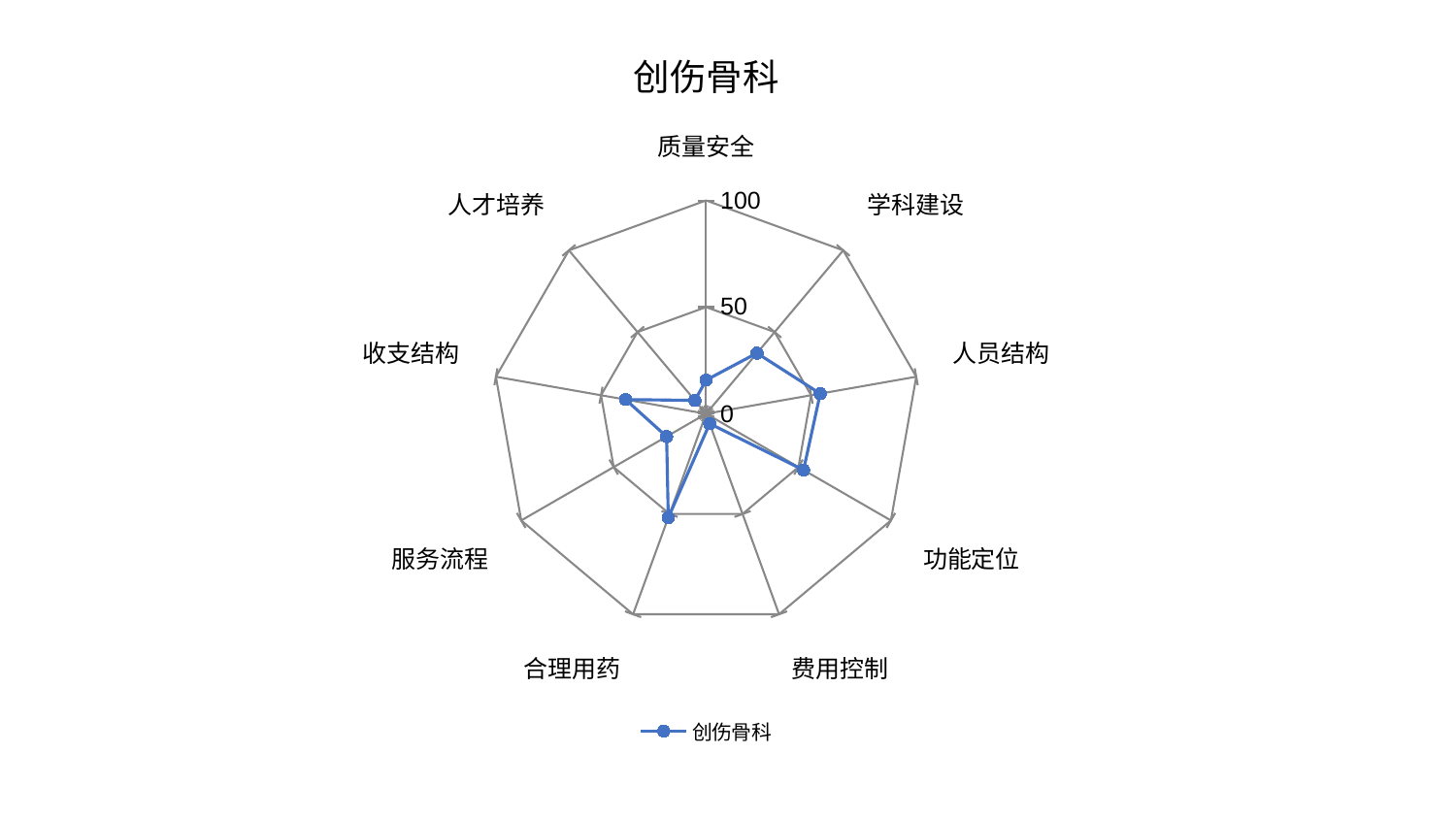

### Chart: 创伤骨科

| Category | 创伤骨科 |
|---|---|
| 质量安全 | 15.798527745610874 |
| 学科建设 | 37.121388948553665 |
| 人员结构 | 54.33407454999297 |
| 功能定位 | 52.746315568315374 |
| 费用控制 | 4.947676667995733 |
| 合理用药 | 51.83021400418505 |
| 服务流程 | 21.37903761124872 |
| 收支结构 | 38.30642824214009 |
| 人才培养 | 8.165237001440468 |
128